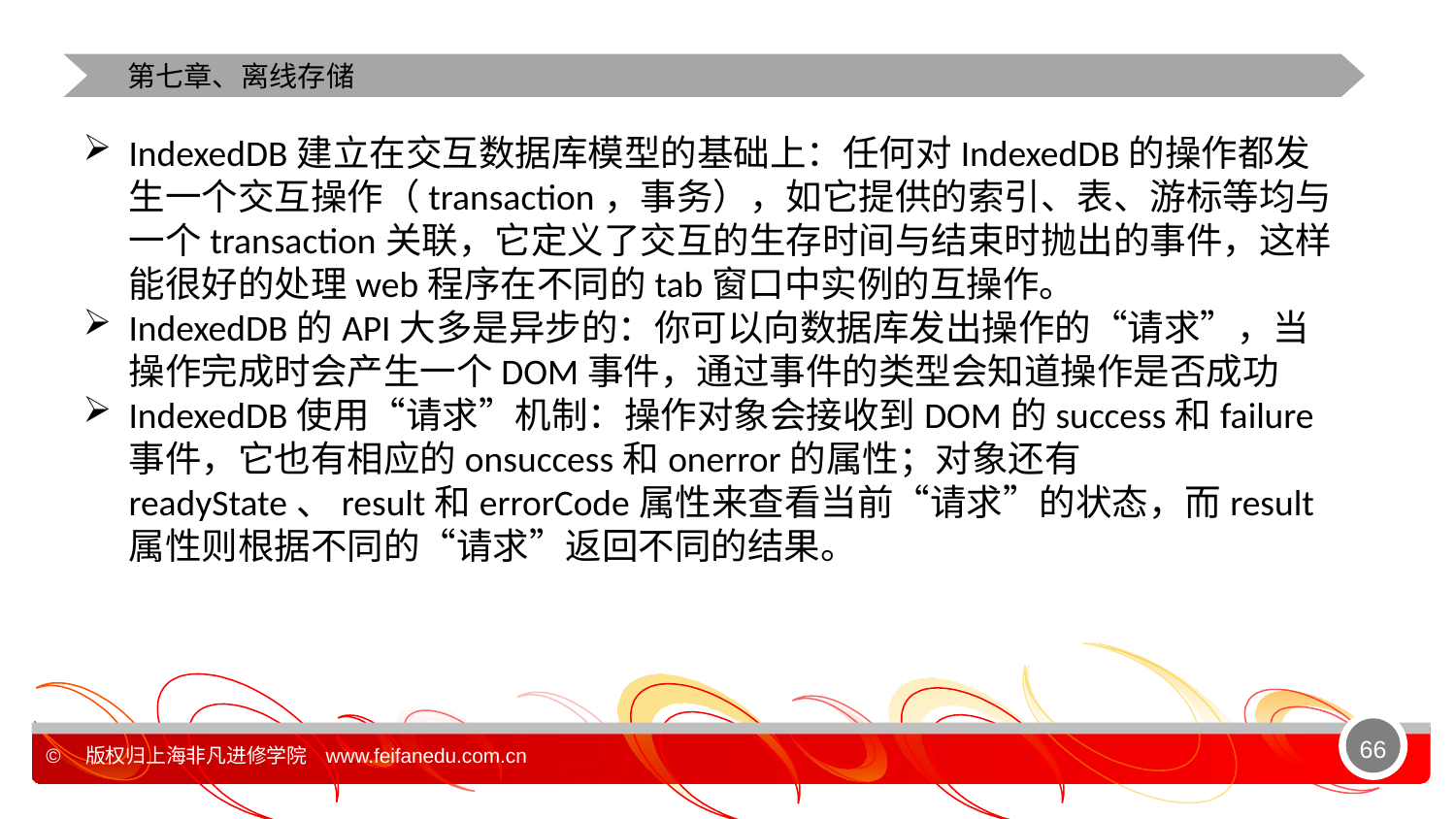

第七章、离线存储

IndexedDB建立在交互数据库模型的基础上：任何对IndexedDB的操作都发生一个交互操作（transaction，事务），如它提供的索引、表、游标等均与一个transaction关联，它定义了交互的生存时间与结束时抛出的事件，这样能很好的处理web程序在不同的tab窗口中实例的互操作。
IndexedDB的API大多是异步的：你可以向数据库发出操作的“请求”，当操作完成时会产生一个DOM事件，通过事件的类型会知道操作是否成功
IndexedDB使用“请求”机制：操作对象会接收到DOM的success和failure事件，它也有相应的onsuccess和onerror的属性；对象还有readyState、result和errorCode属性来查看当前“请求”的状态，而result属性则根据不同的“请求”返回不同的结果。
66